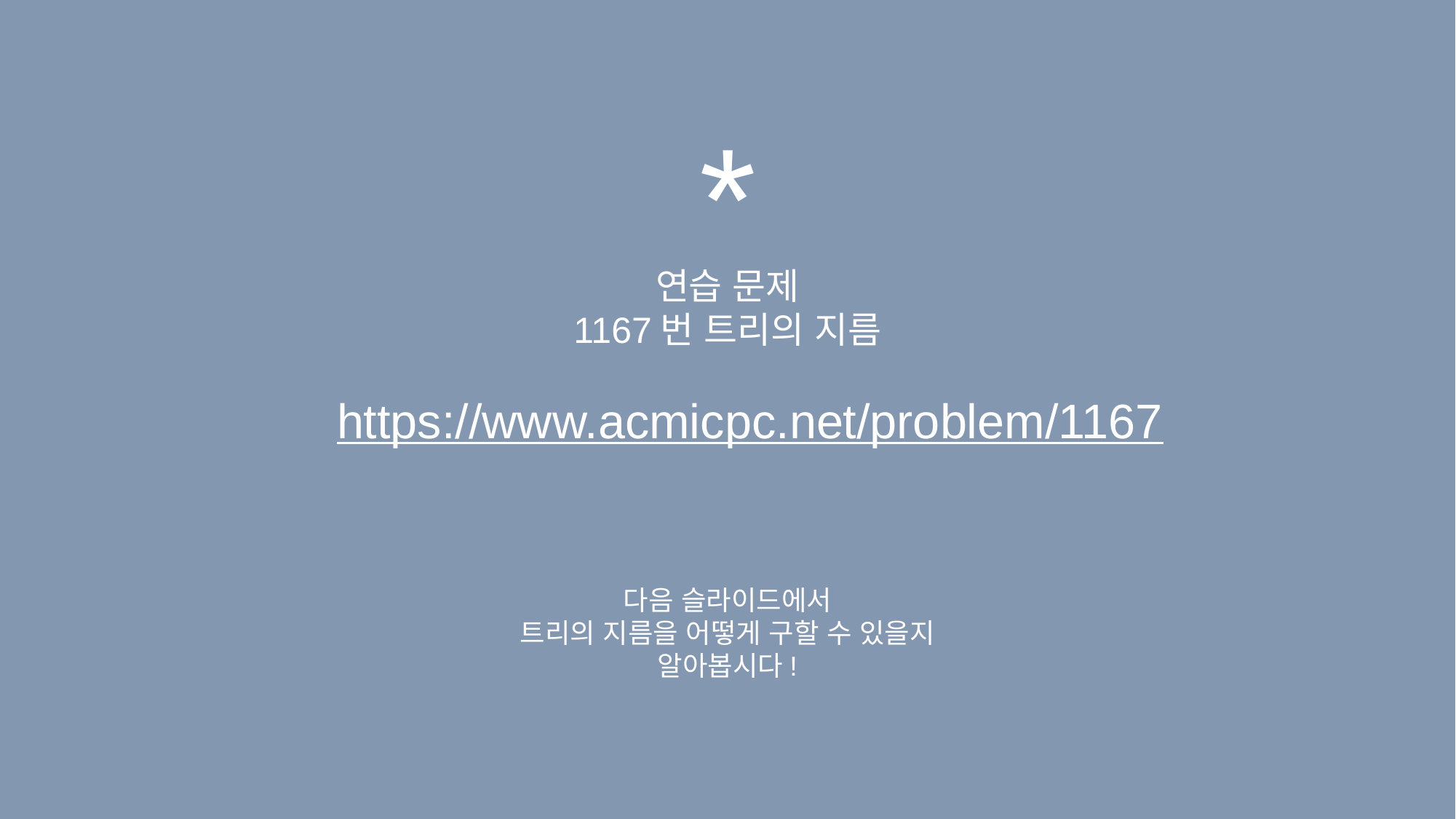

*
연습 문제
1167번 트리의 지름

https://www.acmicpc.net/problem/1167

다음 슬라이드에서
트리의 지름을 어떻게 구할 수 있을지
알아봅시다!